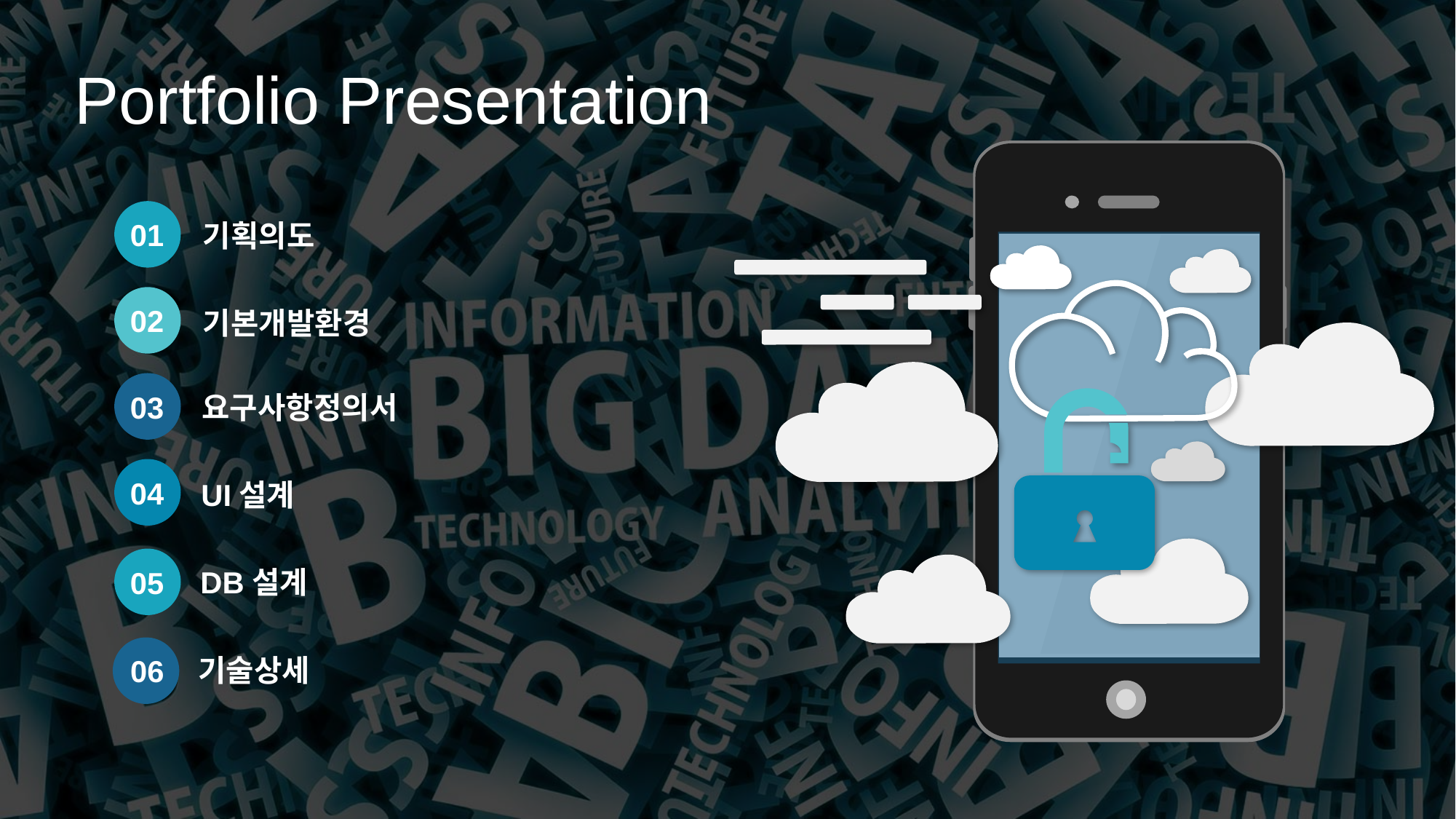

Portfolio Presentation

01
기획의도

02
기본개발환경

03
요구사항정의서

04
UI설계

DB설계
05

기술상세
06